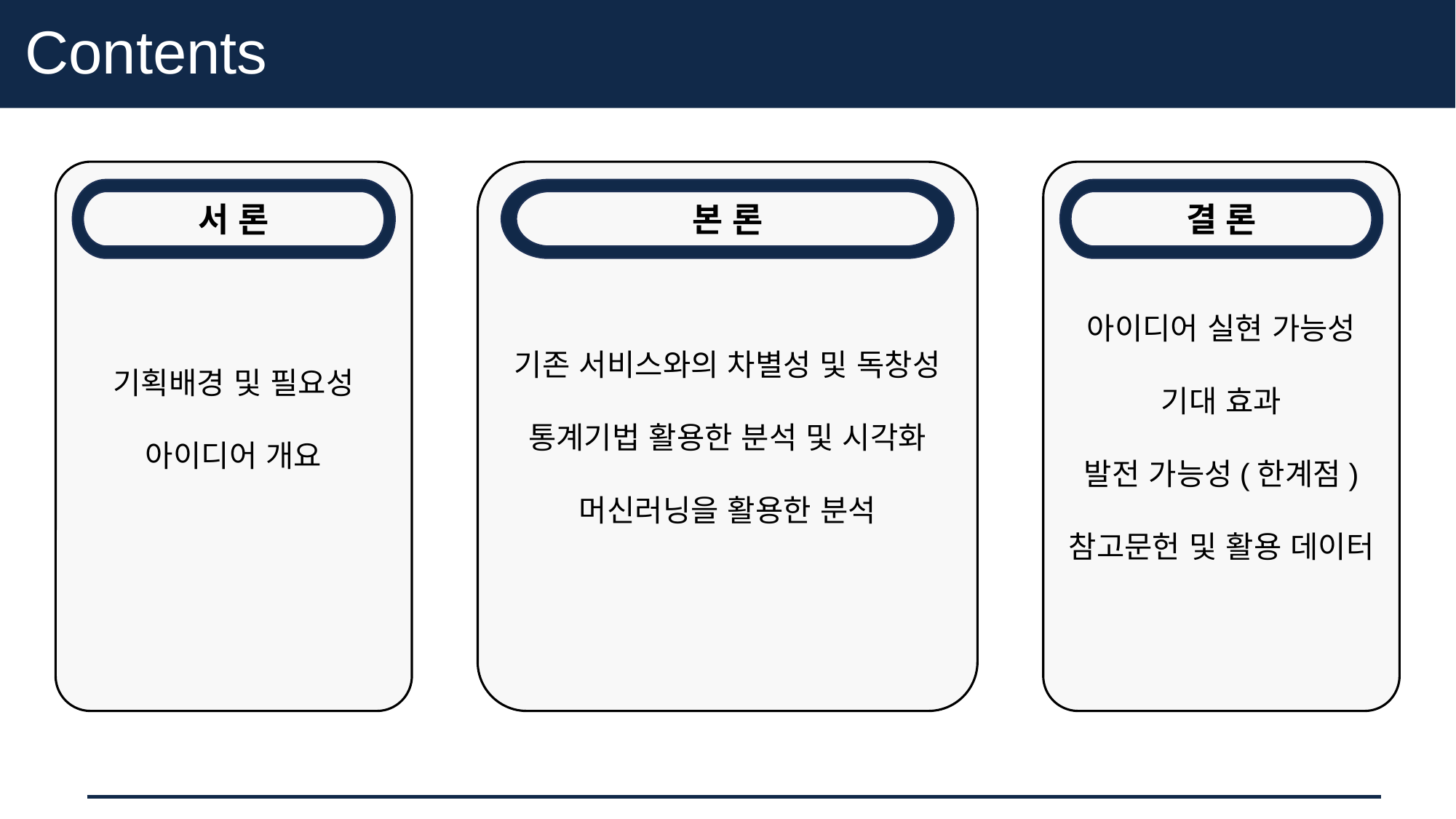

Contents
기획배경 및 필요성

아이디어 개요

서 론
기존 서비스와의 차별성 및 독창성

통계기법 활용한 분석 및 시각화

머신러닝을 활용한 분석
본 론
아이디어 실현 가능성

기대 효과

발전 가능성(한계점)

참고문헌 및 활용 데이터
결 론